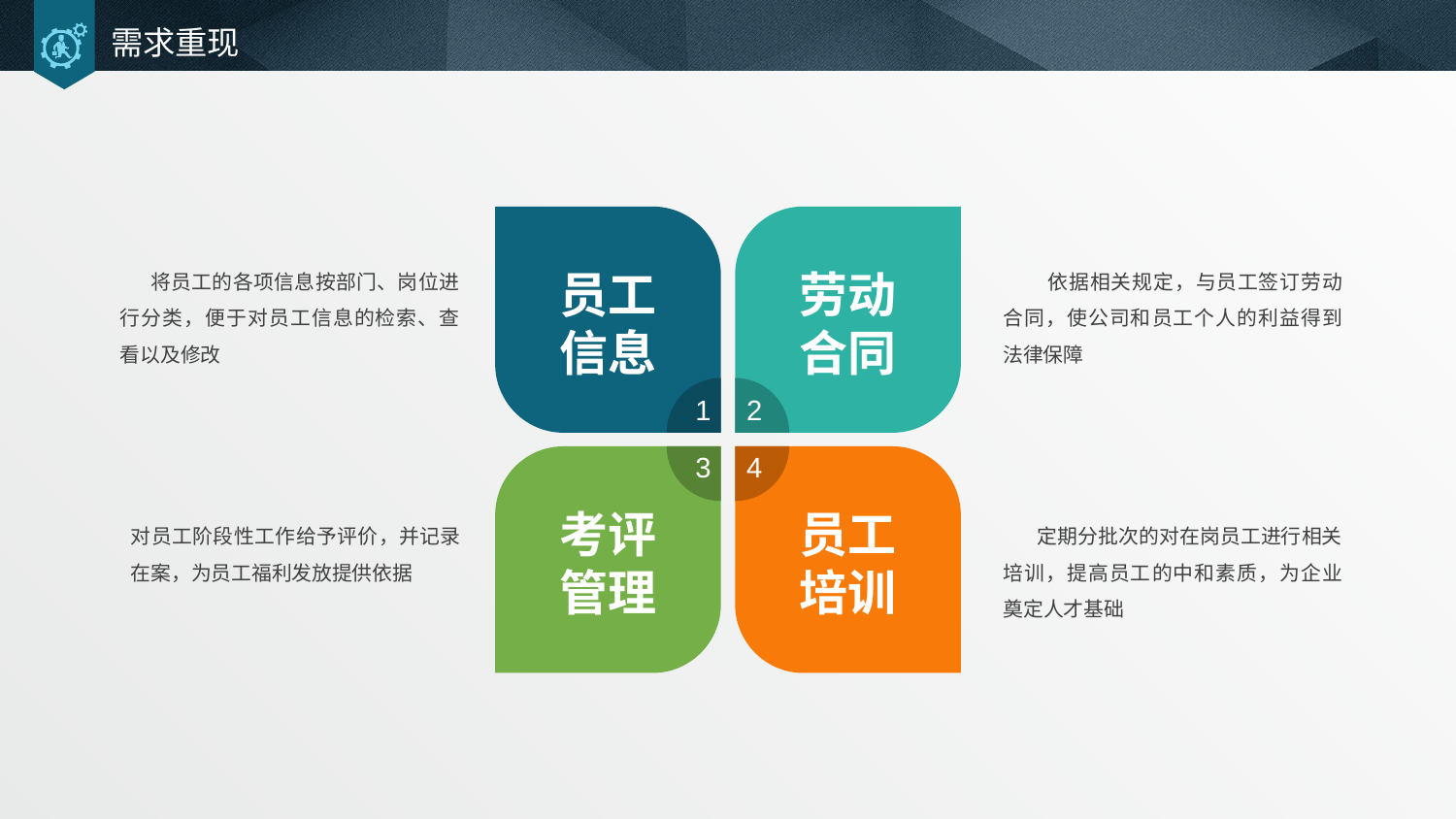

需求重现

     将员工的各项信息按部门、岗位进行分类，便于对员工信息的检索、查看以及修改
员工
信息
劳动合同
       依据相关规定，与员工签订劳动合同，使公司和员工个人的利益得到法律保障

1
2

3
4
考评
管理
员工培训
对员工阶段性工作给予评价，并记录在案，为员工福利发放提供依据
      定期分批次的对在岗员工进行相关培训，提高员工的中和素质，为企业奠定人才基础